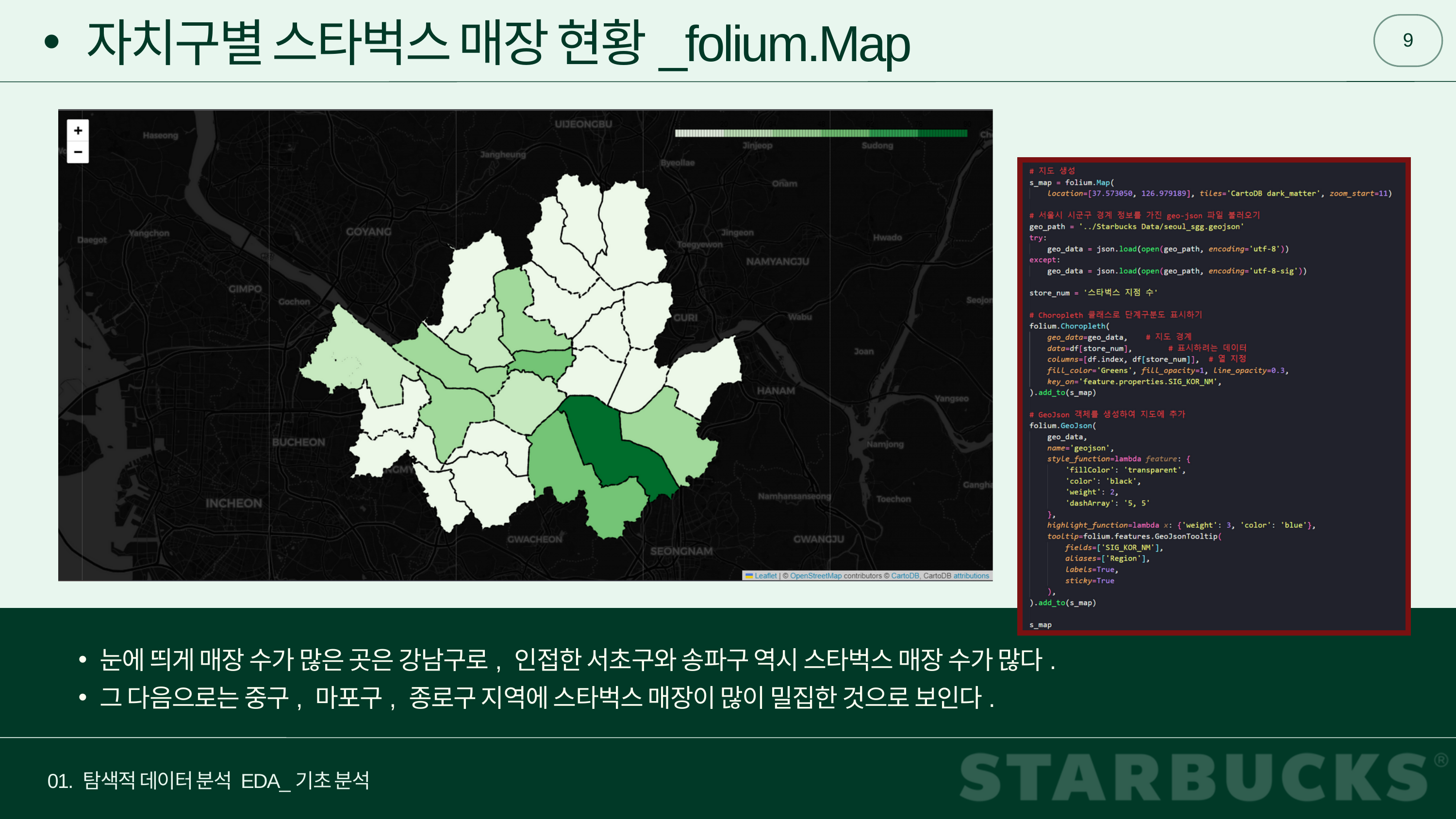

9
자치구별 스타벅스 매장 현황_folium.Map

눈에 띄게 매장 수가 많은 곳은 강남구로, 인접한 서초구와 송파구 역시 스타벅스 매장 수가 많다.
그 다음으로는 중구, 마포구, 종로구 지역에 스타벅스 매장이 많이 밀집한 것으로 보인다.

01. 탐색적 데이터 분석 EDA_기초 분석